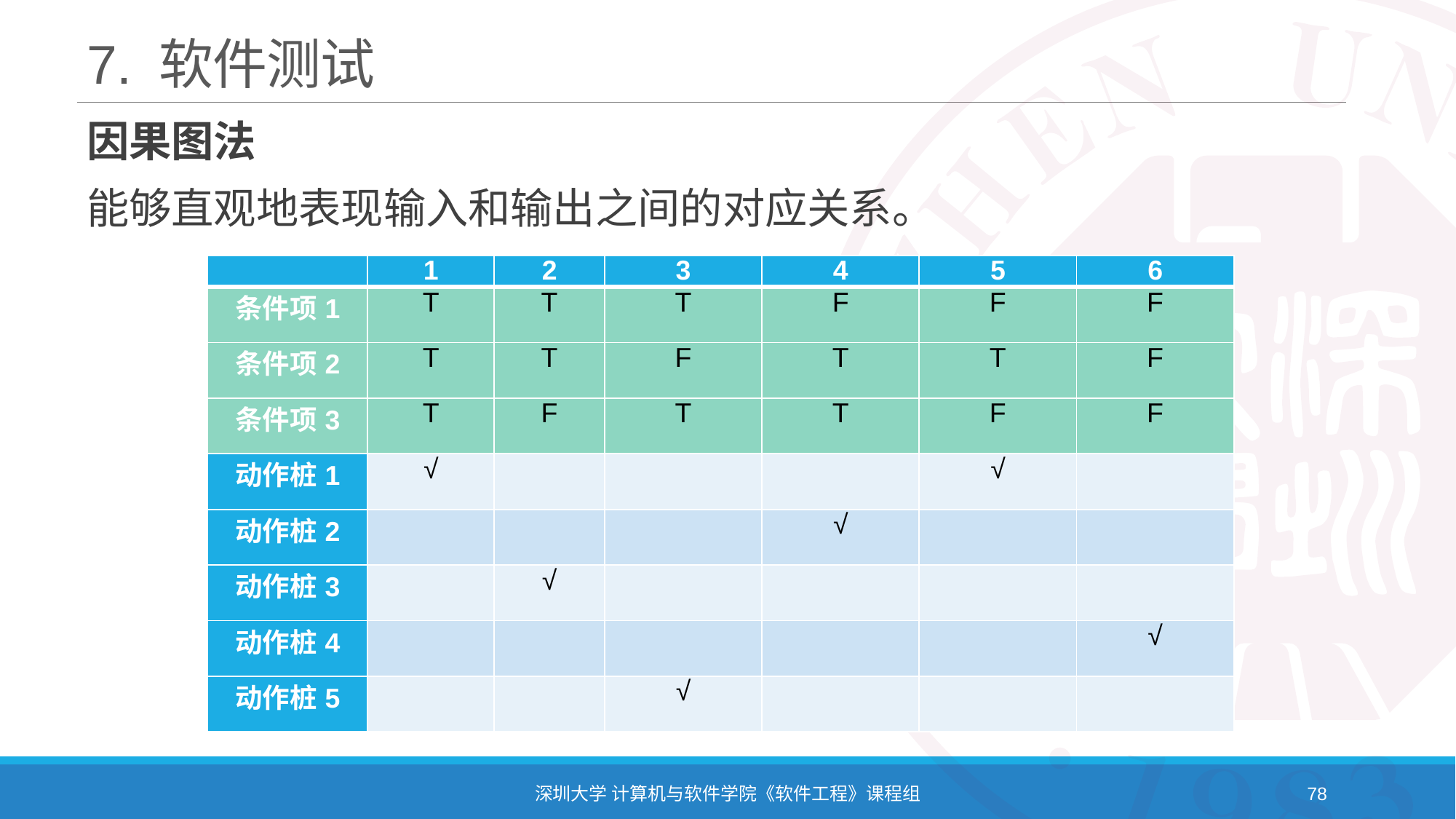

# 7. 软件测试
因果图法
能够直观地表现输入和输出之间的对应关系。
|  | 1 | 2 | 3 | 4 | 5 | 6 |
| --- | --- | --- | --- | --- | --- | --- |
| 条件项1 | T | T | T | F | F | F |
| 条件项2 | T | T | F | T | T | F |
| 条件项3 | T | F | T | T | F | F |
| 动作桩1 | √ |  |  |  | √ |  |
| 动作桩2 |  |  |  | √ |  |  |
| 动作桩3 |  | √ |  |  |  |  |
| 动作桩4 |  |  |  |  |  | √ |
| 动作桩5 |  |  | √ |  |  |  |
深圳大学 计算机与软件学院《软件工程》课程组
78